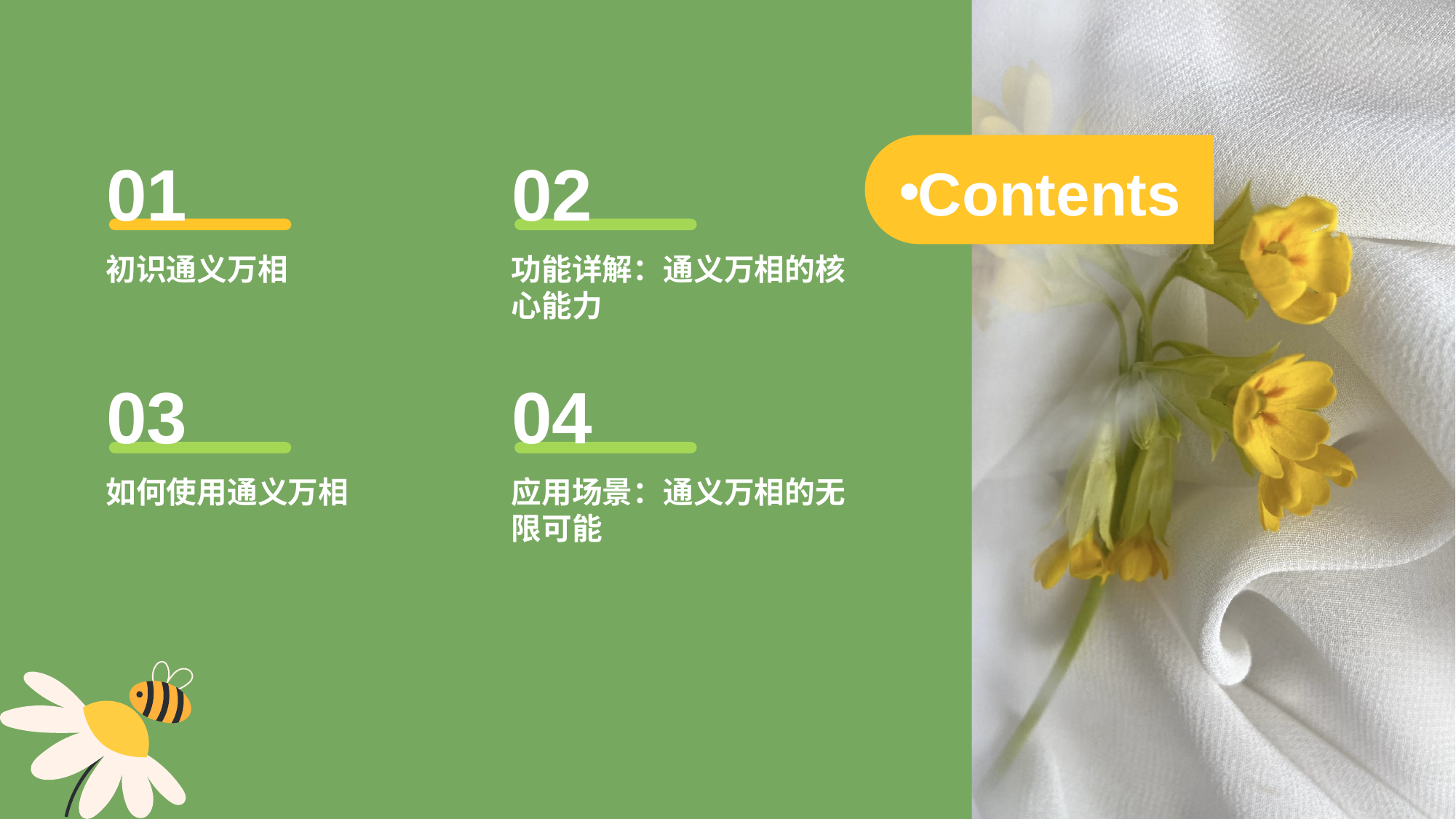

Contents
01
02

初识通义万相
功能详解：通义万相的核心能力
03
04

如何使用通义万相
应用场景：通义万相的无限可能